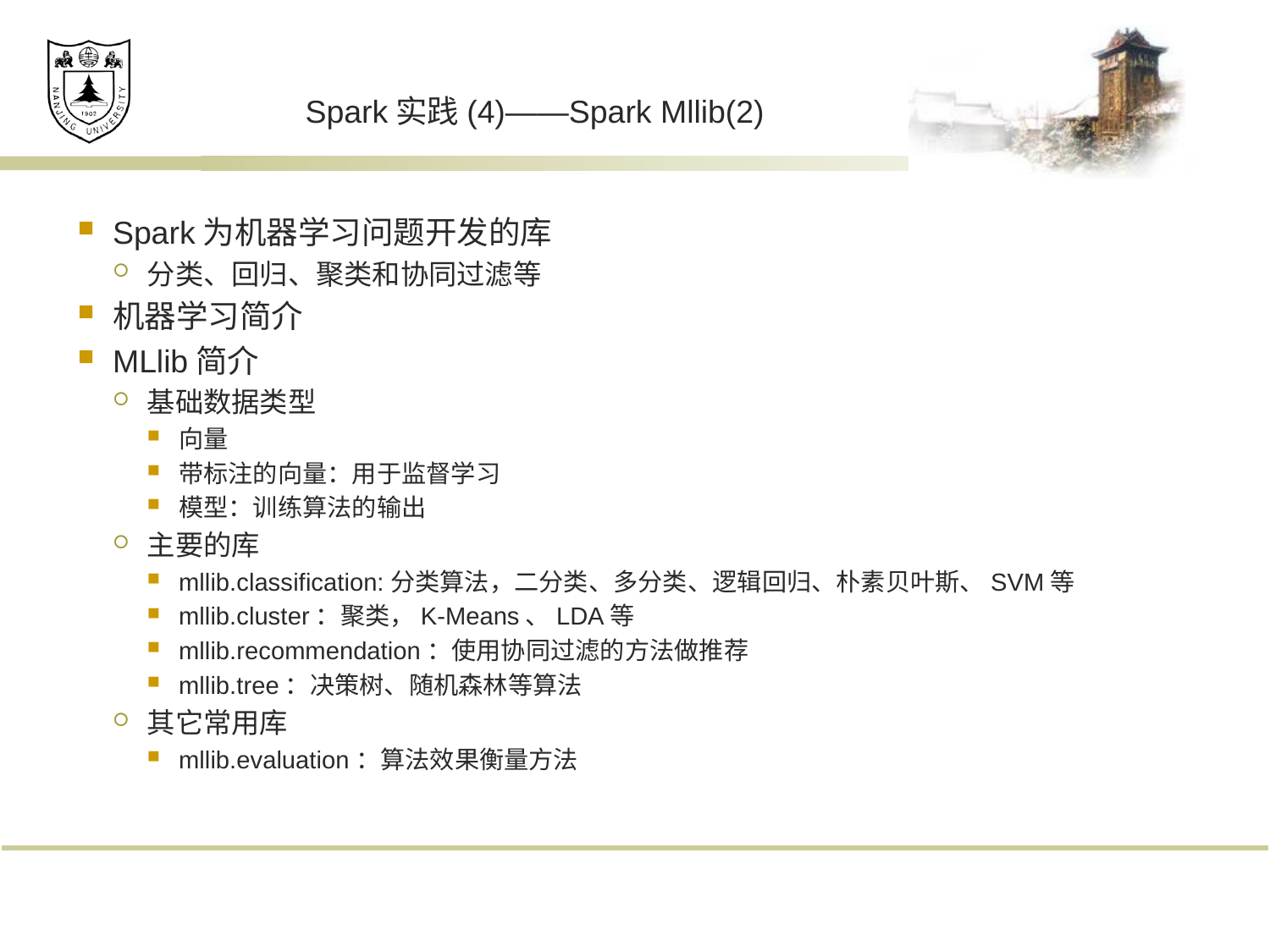

# Spark实践(4)——Spark Mllib(2)
Spark为机器学习问题开发的库
分类、回归、聚类和协同过滤等
机器学习简介
MLlib简介
基础数据类型
向量
带标注的向量：用于监督学习
模型：训练算法的输出
主要的库
mllib.classification:分类算法，二分类、多分类、逻辑回归、朴素贝叶斯、SVM等
mllib.cluster：聚类，K-Means、LDA等
mllib.recommendation：使用协同过滤的方法做推荐
mllib.tree：决策树、随机森林等算法
其它常用库
mllib.evaluation：算法效果衡量方法